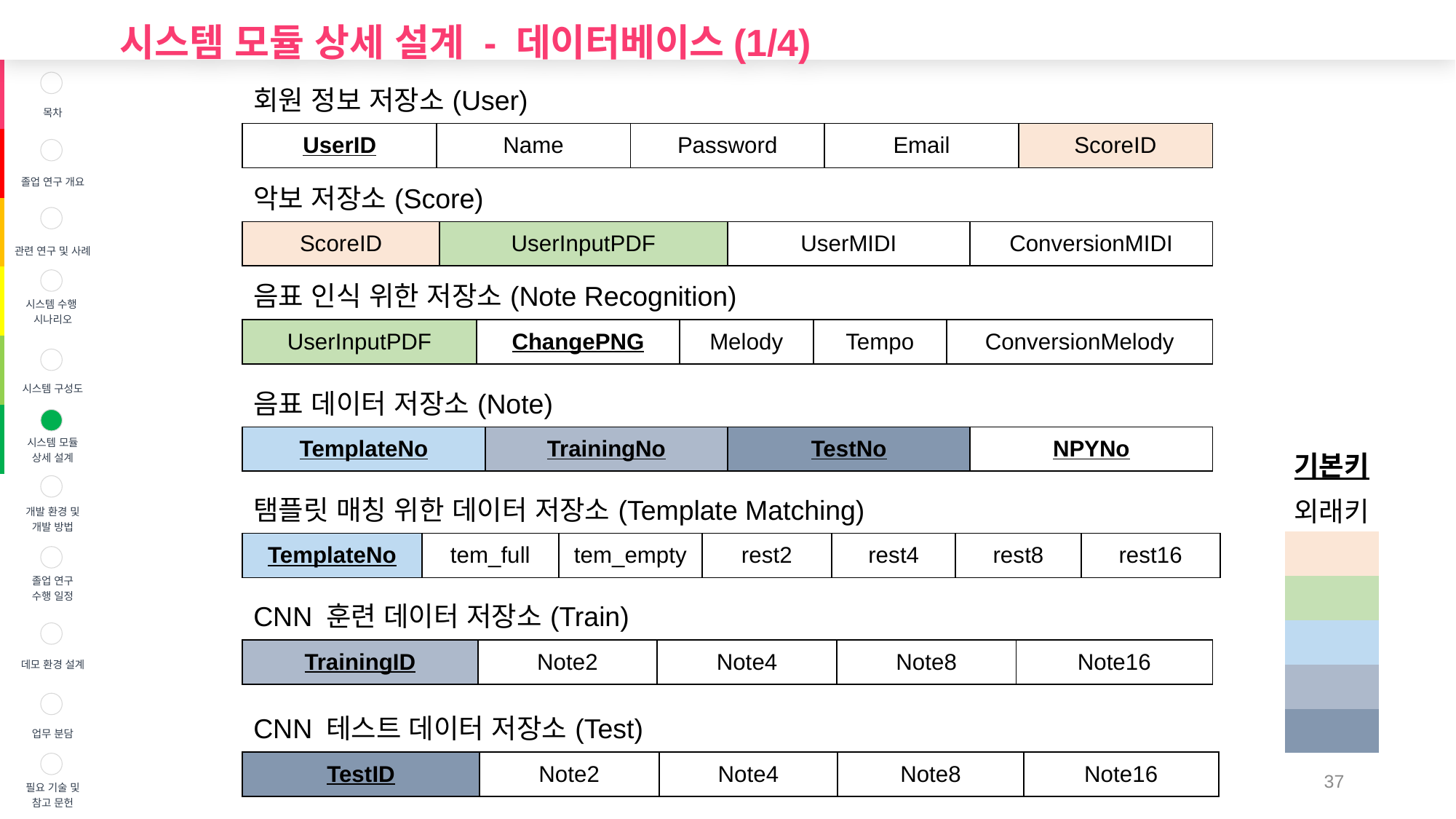

시스템 모듈 상세 설계 - 데이터베이스(1/4)
|  | 목차 |
| --- | --- |
|  | 졸업 연구 개요 |
|  | 관련 연구 및 사례 |
|  | 시스템 수행 시나리오 |
|  | 시스템 구성도 |
|  | 시스템 모듈 상세 설계 |
|  | 개발 환경 및 개발 방법 |
|  | 졸업 연구 수행 일정 |
|  | 데모 환경 설계 |
|  | 업무 분담 |
|  | 필요 기술 및 참고 문헌 |

| 회원 정보 저장소(User) |  |  |  |  |
| --- | --- | --- | --- | --- |
| UserID | Name | Password | Email | ScoreID |

| 악보 저장소(Score) |  |  |  |
| --- | --- | --- | --- |
| ScoreID | UserInputPDF | UserMIDI | ConversionMIDI |

| 음표 인식 위한 저장소(Note Recognition) |  |  |  |  |
| --- | --- | --- | --- | --- |
| UserInputPDF | ChangePNG | Melody | Tempo | ConversionMelody |

| 음표 데이터 저장소(Note) |  |  |  |
| --- | --- | --- | --- |
| TemplateNo | TrainingNo | TestNo | NPYNo |

기본키

| 탬플릿 매칭 위한 데이터 저장소(Template Matching) |  |  |  |  |  |  |  |
| --- | --- | --- | --- | --- | --- | --- | --- |
| TemplateNo | tem\_full | tem\_empty | rest2 | rest4 | rest8 | rest16 |  |
외래키
|  |
| --- |
|  |
|  |
|  |
|  |

| CNN 훈련 데이터 저장소(Train) |  |  |  |  |  |
| --- | --- | --- | --- | --- | --- |
| TrainingID | Note2 | Note4 | Note8 | Note16 |  |

| CNN 테스트 데이터 저장소(Test) |  |  |  |  |  |
| --- | --- | --- | --- | --- | --- |
| TestID | Note2 | Note4 | Note8 |  | Note16 |

37